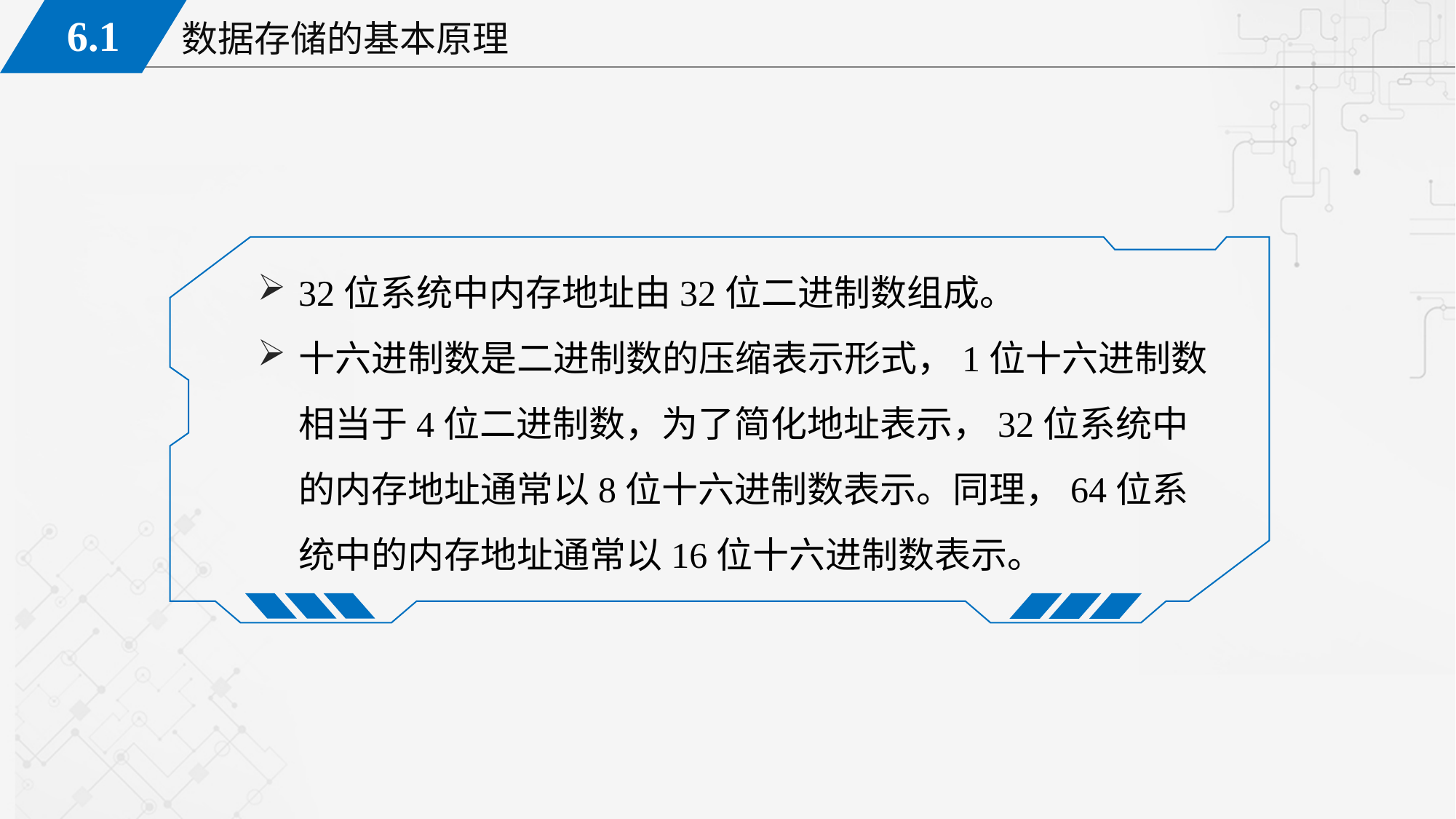

32位系统中内存地址由32位二进制数组成。
十六进制数是二进制数的压缩表示形式，1位十六进制数相当于4位二进制数，为了简化地址表示，32位系统中的内存地址通常以8位十六进制数表示。同理，64位系统中的内存地址通常以16位十六进制数表示。